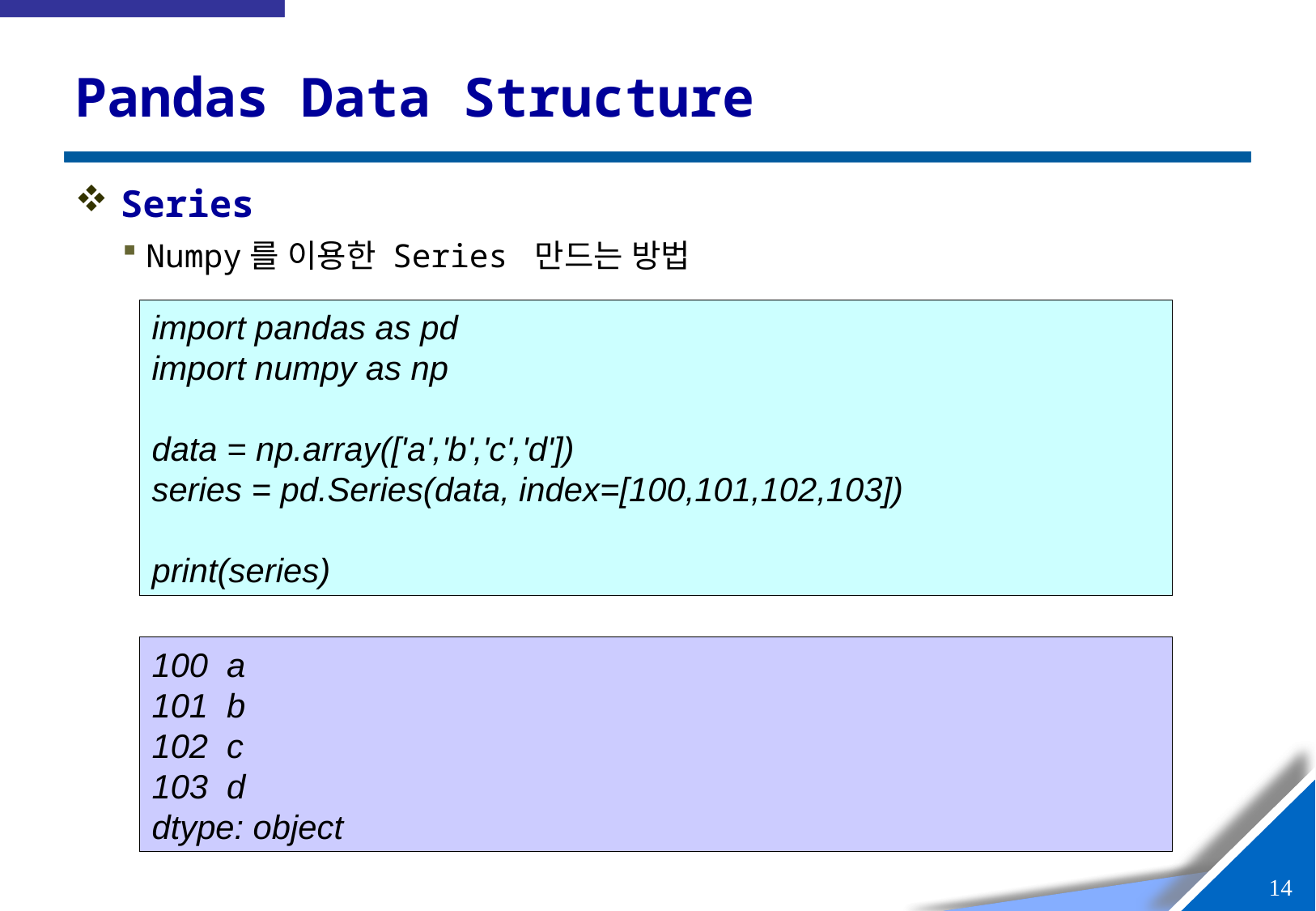

# Pandas Data Structure
Series
Numpy를 이용한 Series 만드는 방법
import pandas as pd
import numpy as np

data = np.array(['a','b','c','d'])
series = pd.Series(data, index=[100,101,102,103])

print(series)
100  a
101  b
102  c
103  d
dtype: object
14